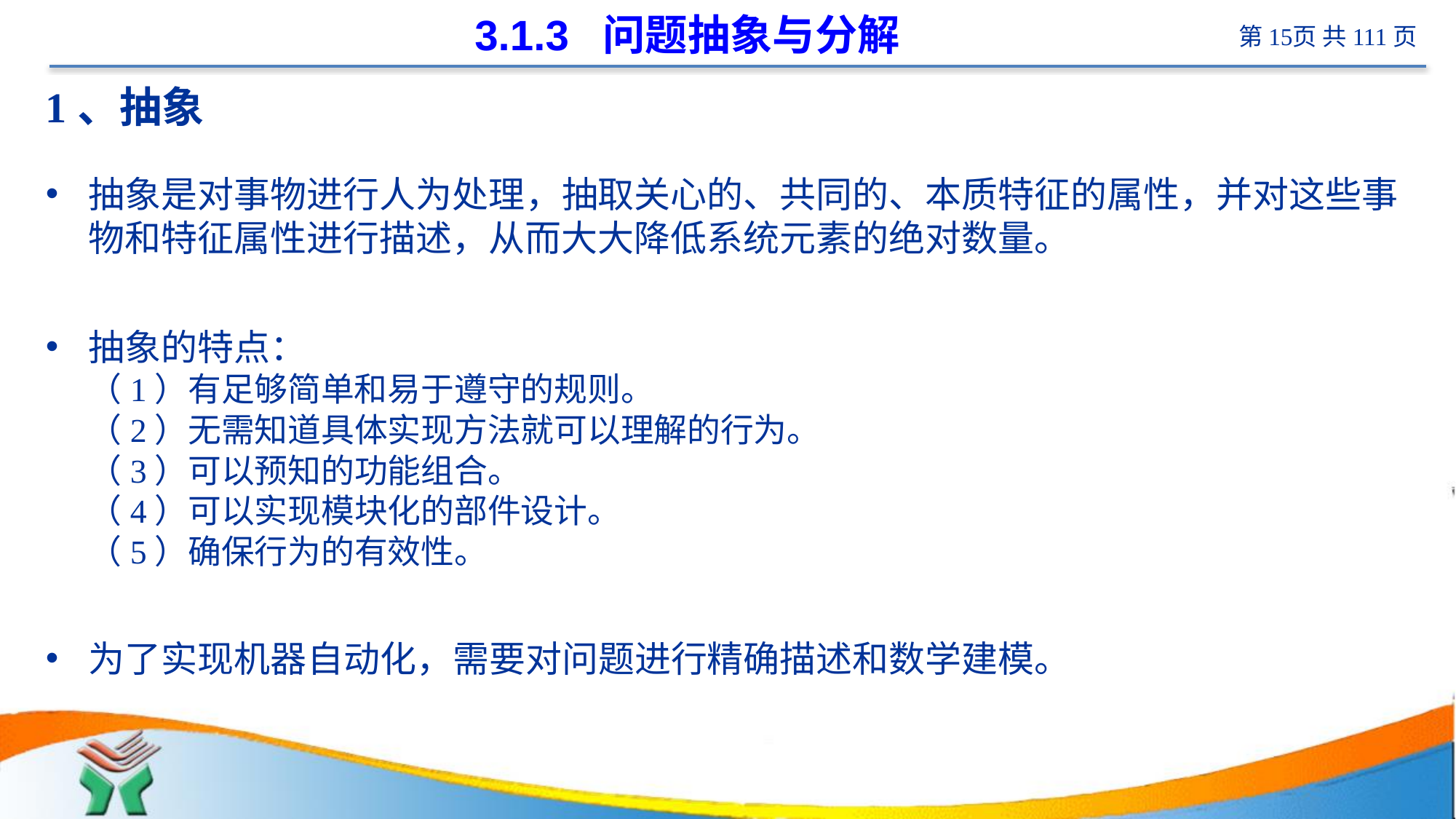

# 3.1.3  问题抽象与分解
1、抽象

抽象是对事物进行人为处理，抽取关心的、共同的、本质特征的属性，并对这些事物和特征属性进行描述，从而大大降低系统元素的绝对数量。

抽象的特点：
（1）有足够简单和易于遵守的规则。
（2）无需知道具体实现方法就可以理解的行为。
（3）可以预知的功能组合。
（4）可以实现模块化的部件设计。
（5）确保行为的有效性。

为了实现机器自动化，需要对问题进行精确描述和数学建模。